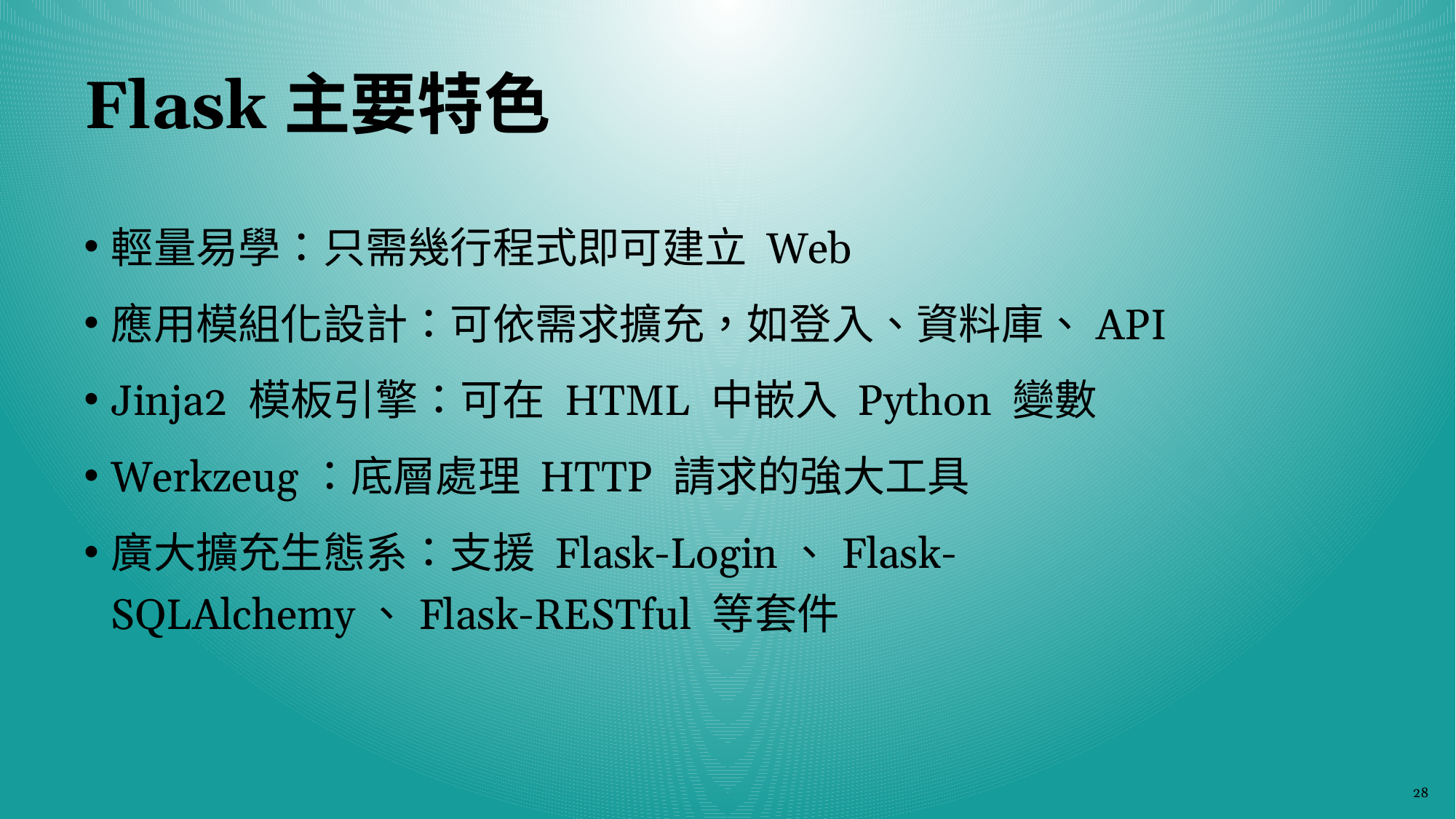

# Flask主要特色
輕量易學：只需幾行程式即可建立 Web
應用模組化設計：可依需求擴充，如登入、資料庫、API
Jinja2 模板引擎：可在 HTML 中嵌入 Python 變數
Werkzeug：底層處理 HTTP 請求的強大工具
廣大擴充生態系：支援 Flask-Login、Flask-SQLAlchemy、Flask-RESTful 等套件
28